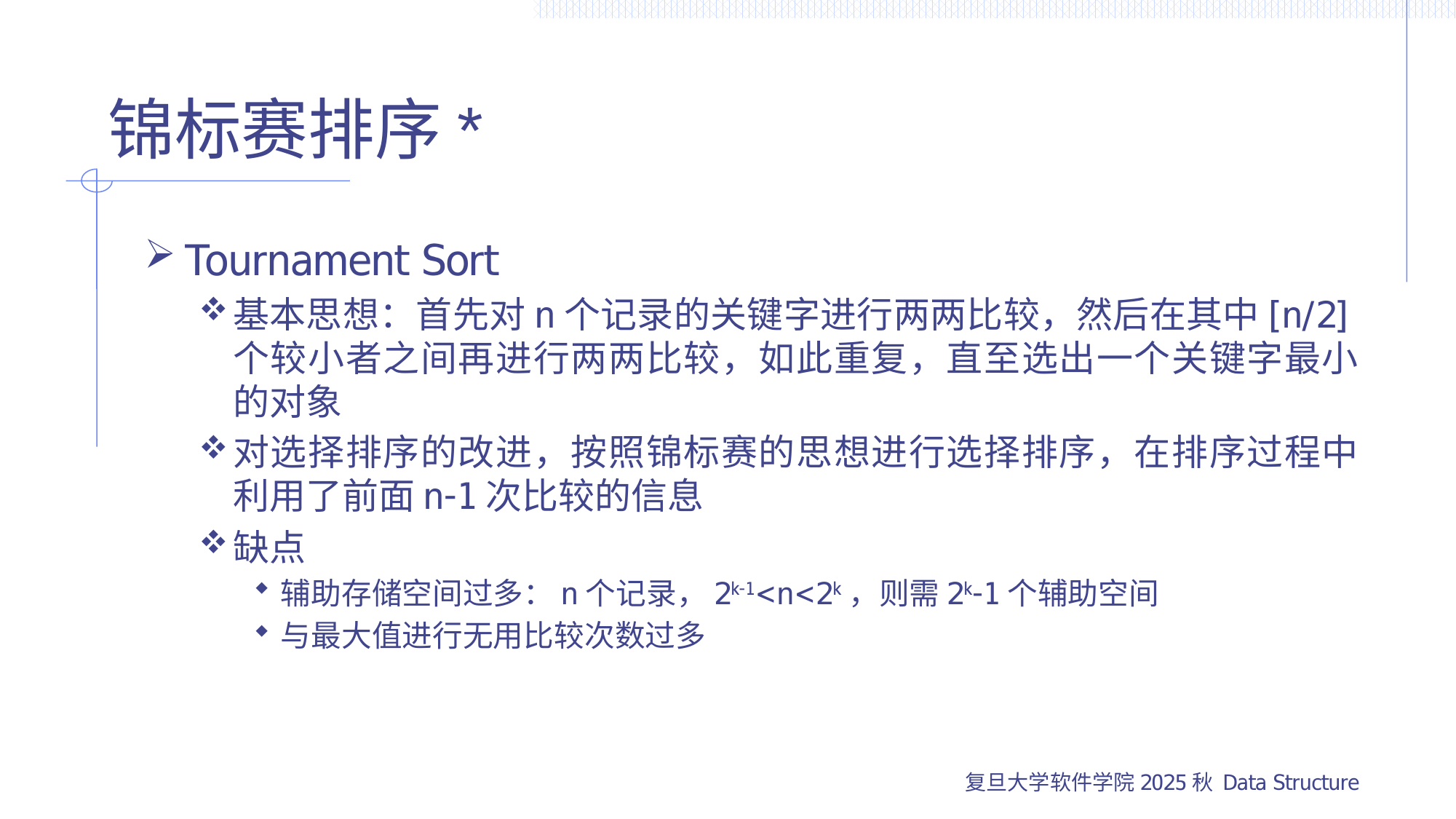

# 锦标赛排序*
Tournament Sort
基本思想：首先对n个记录的关键字进行两两比较，然后在其中[n/2]个较小者之间再进行两两比较，如此重复，直至选出一个关键字最小的对象
对选择排序的改进，按照锦标赛的思想进行选择排序，在排序过程中利用了前面n-1次比较的信息
缺点
辅助存储空间过多：n个记录，2k-1<n<2k，则需2k-1个辅助空间
与最大值进行无用比较次数过多